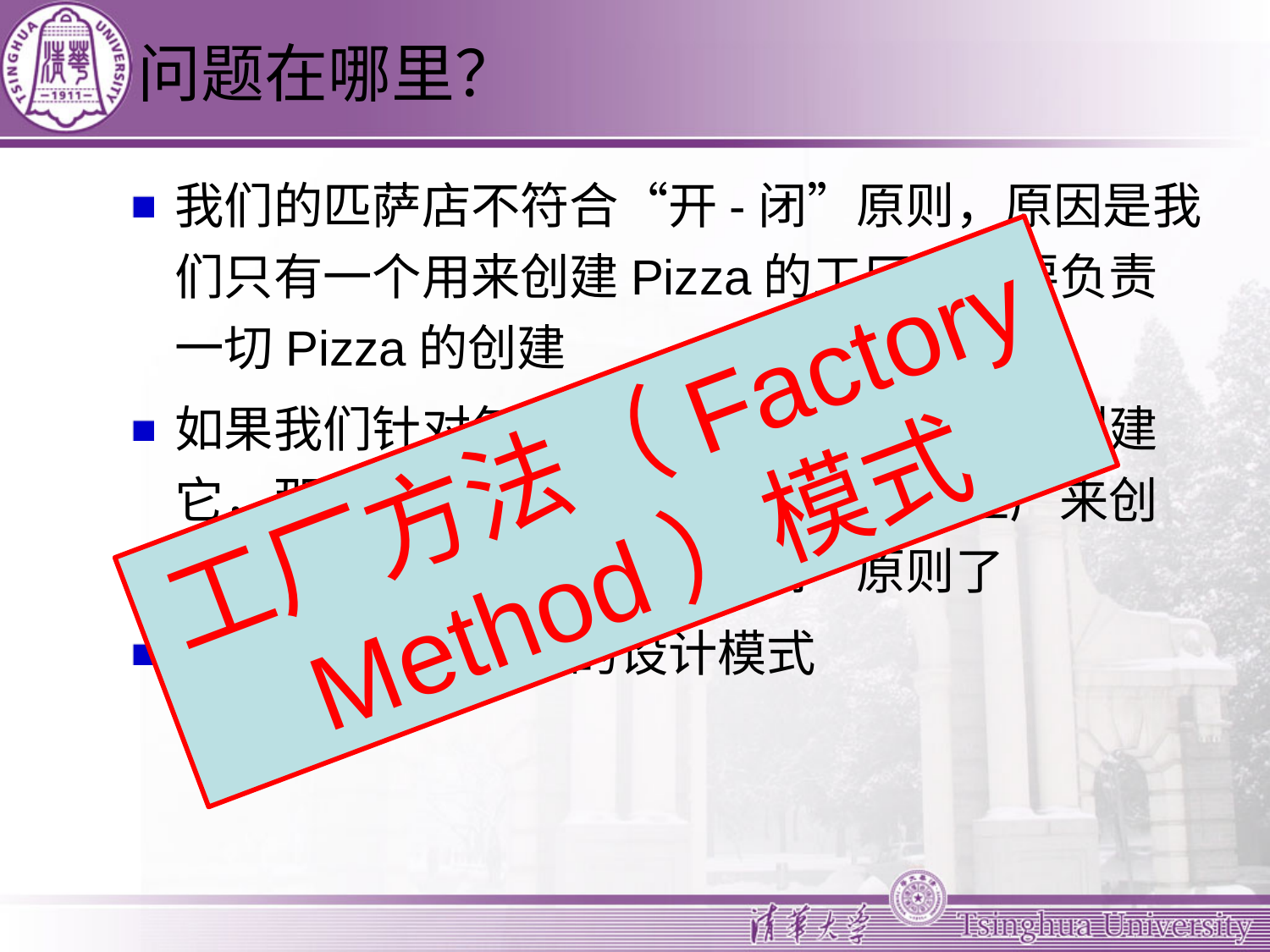

# 问题在哪里？
我们的匹萨店不符合“开-闭”原则，原因是我们只有一个用来创建Pizza的工厂，它要负责一切Pizza的创建
如果我们针对每种Pizza都有一个工厂来创建它，那么新的Pizza产品可以由新的工厂来创建，这样就可以满足“开-闭”原则了
我们得到了一种新的设计模式
工厂方法（Factory Method）模式